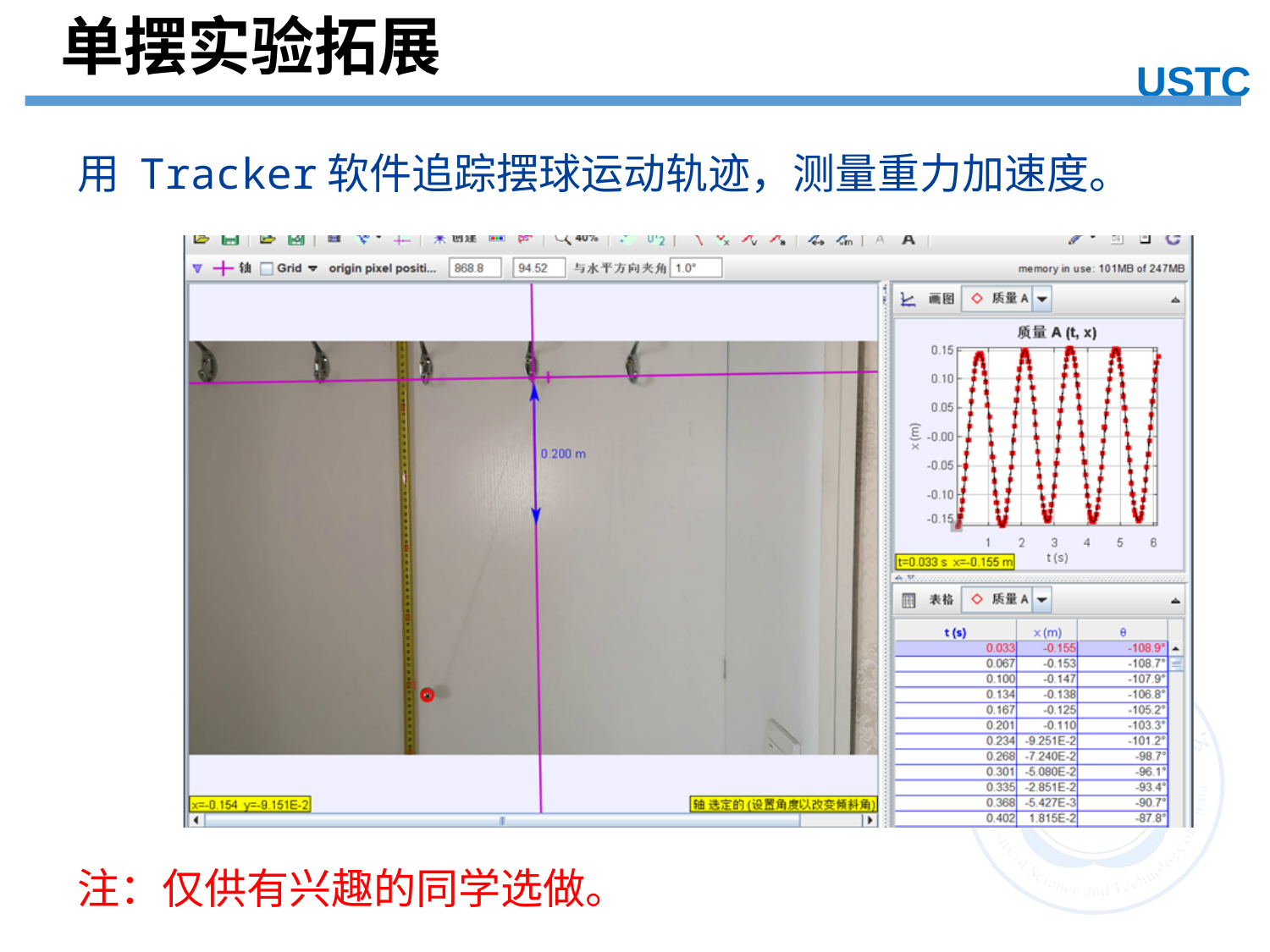

单摆实验拓展
USTC

用 Tracker软件追踪摆球运动轨迹，测量重力加速度。

注：仅供有兴趣的同学选做。